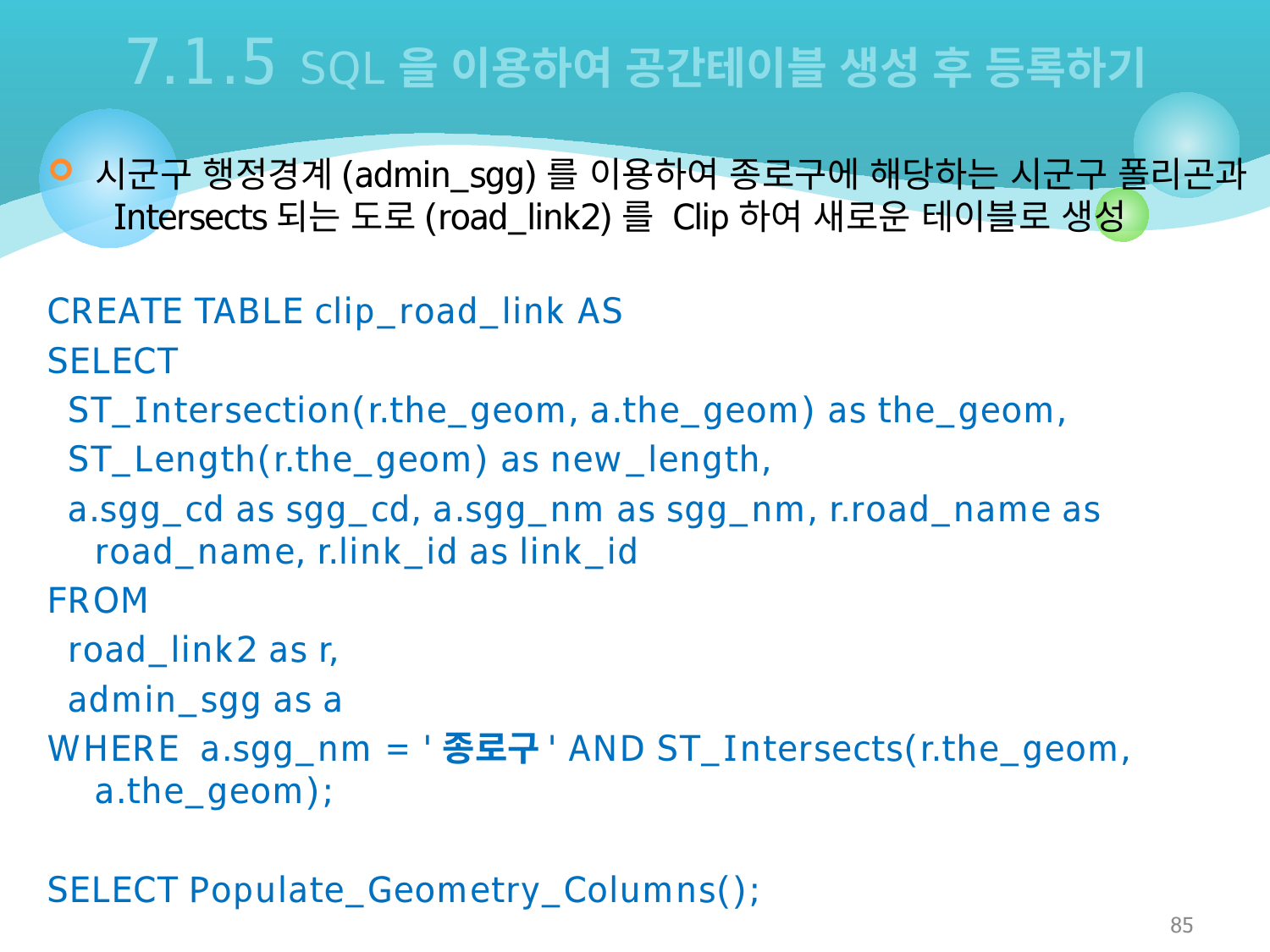

# 7.1.5 SQL을 이용하여 공간테이블 생성 후 등록하기
시군구 행정경계(admin_sgg)를 이용하여 종로구에 해당하는 시군구 폴리곤과  Intersects되는 도로(road_link2)를 Clip하여 새로운 테이블로 생성

CREATE TABLE clip_road_link AS
SELECT
  ST_Intersection(r.the_geom, a.the_geom) as the_geom,
  ST_Length(r.the_geom) as new_length,
  a.sgg_cd as sgg_cd, a.sgg_nm as sgg_nm, r.road_name as road_name, r.link_id as link_id
FROM
  road_link2 as r,
  admin_sgg as a
WHERE  a.sgg_nm = '종로구' AND ST_Intersects(r.the_geom, a.the_geom);

SELECT Populate_Geometry_Columns();

85